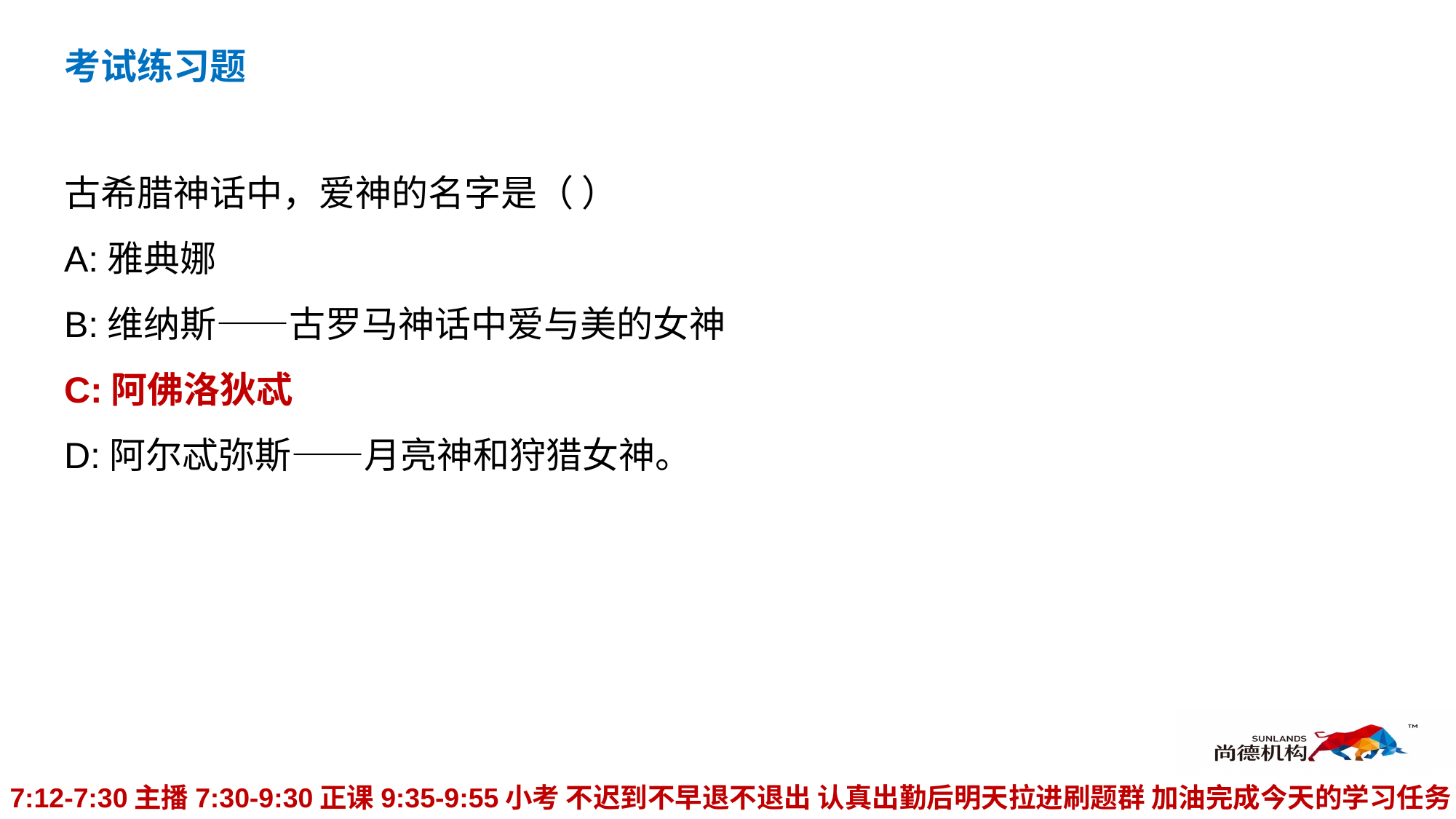

考试练习题
古希腊神话中，爱神的名字是（ ）
A:雅典娜
B:维纳斯——古罗马神话中爱与美的女神
C:阿佛洛狄忒
D:阿尔忒弥斯——月亮神和狩猎女神。